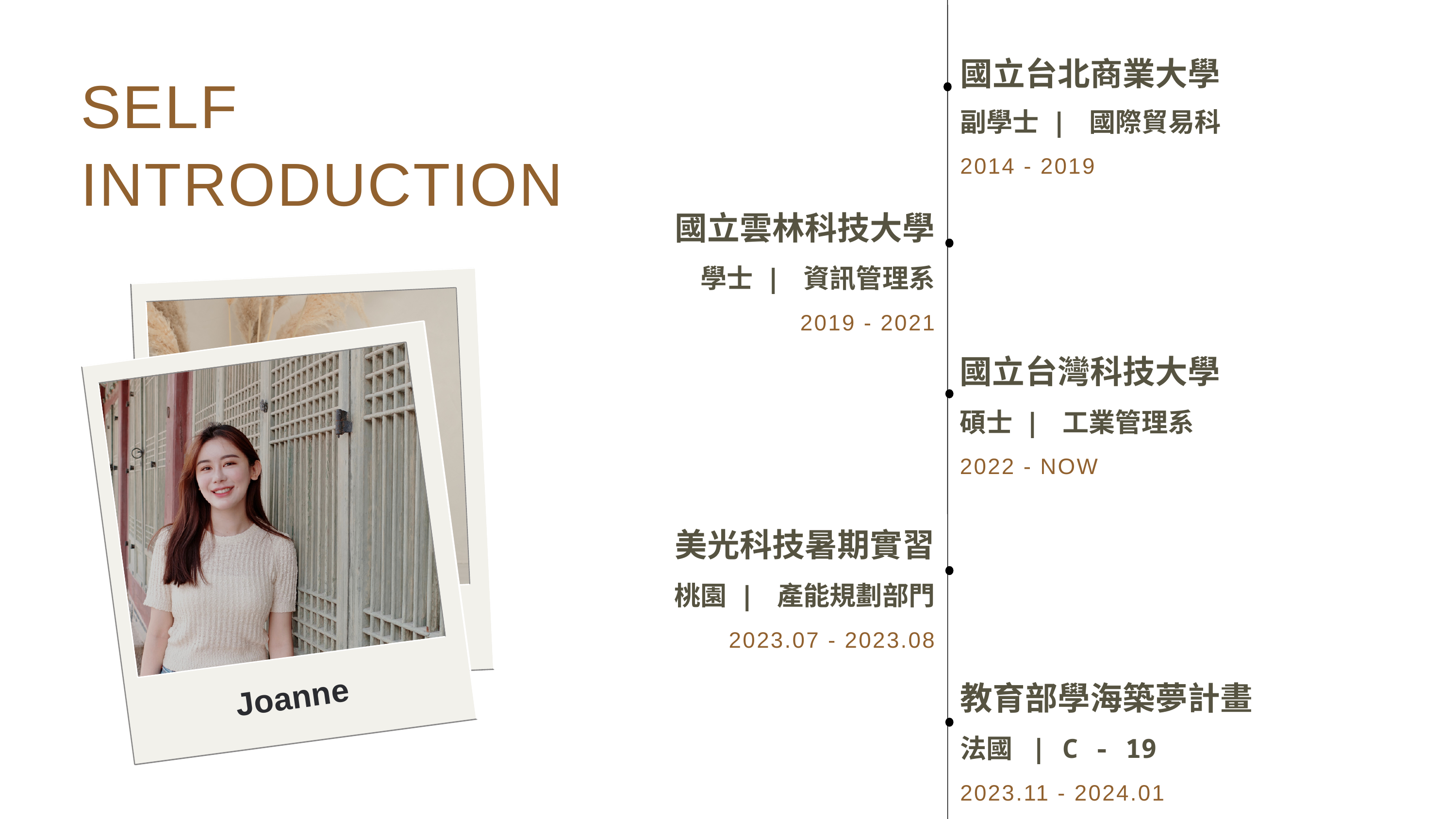

國立台北商業大學

SELF INTRODUCTION

副學士 | 國際貿易科
2014 - 2019
國立雲林科技大學

學士 | 資訊管理系
2019 - 2021

國立台灣科技大學

碩士 | 工業管理系
2022 - NOW

美光科技暑期實習

桃園 | 產能規劃部門
2023.07 - 2023.08

教育部學海築夢計畫

法國  | C - 19
2023.11 - 2024.01
Joanne